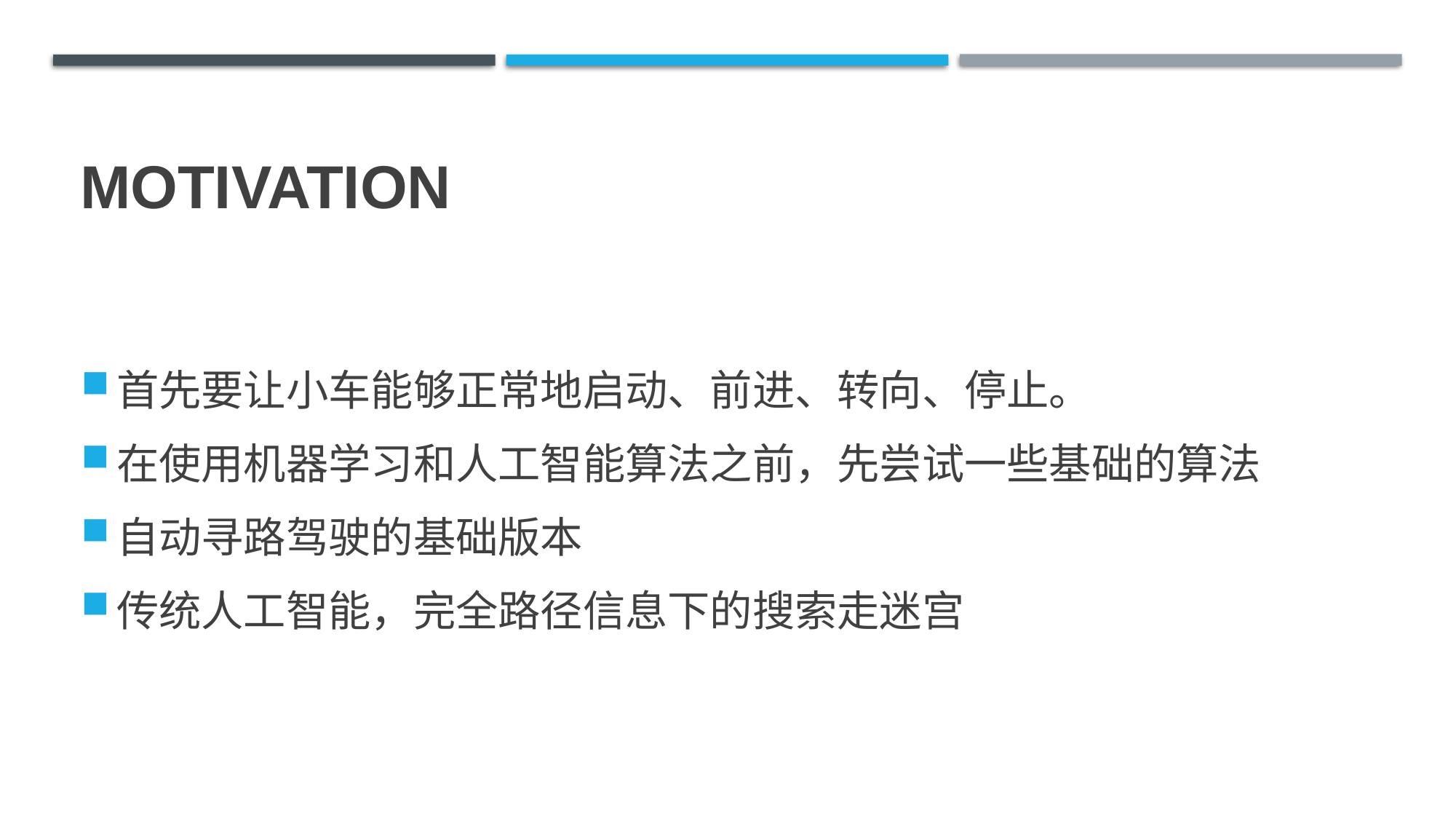

# motivation
首先要让小车能够正常地启动、前进、转向、停止。
在使用机器学习和人工智能算法之前，先尝试一些基础的算法
自动寻路驾驶的基础版本
传统人工智能，完全路径信息下的搜索走迷宫